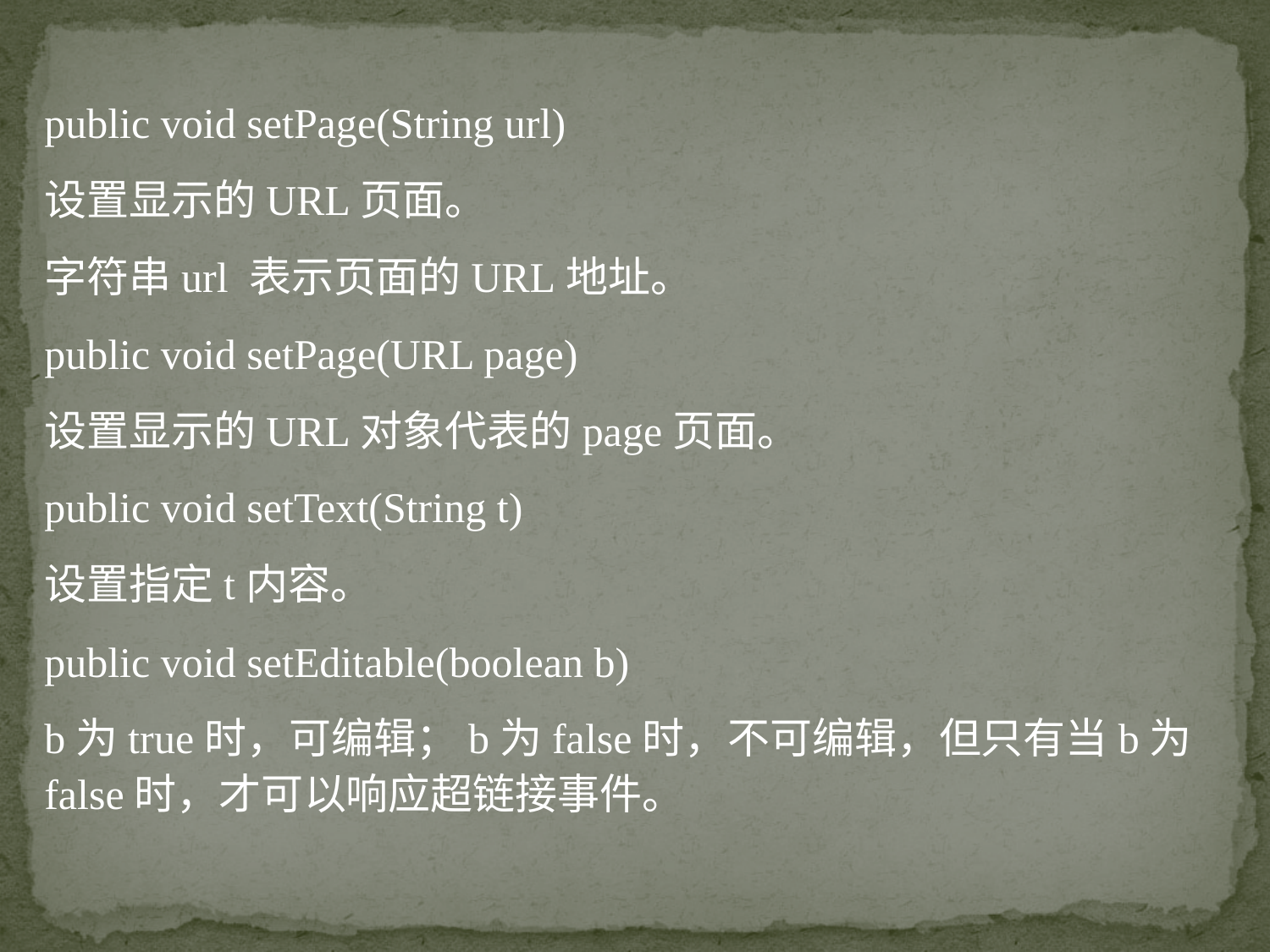

public void setPage(String url)
设置显示的URL页面。
字符串url 表示页面的URL地址。
public void setPage(URL page)
设置显示的URL对象代表的page页面。
public void setText(String t)
设置指定t内容。
public void setEditable(boolean b)
b为true时，可编辑；b为false时，不可编辑，但只有当b为false时，才可以响应超链接事件。